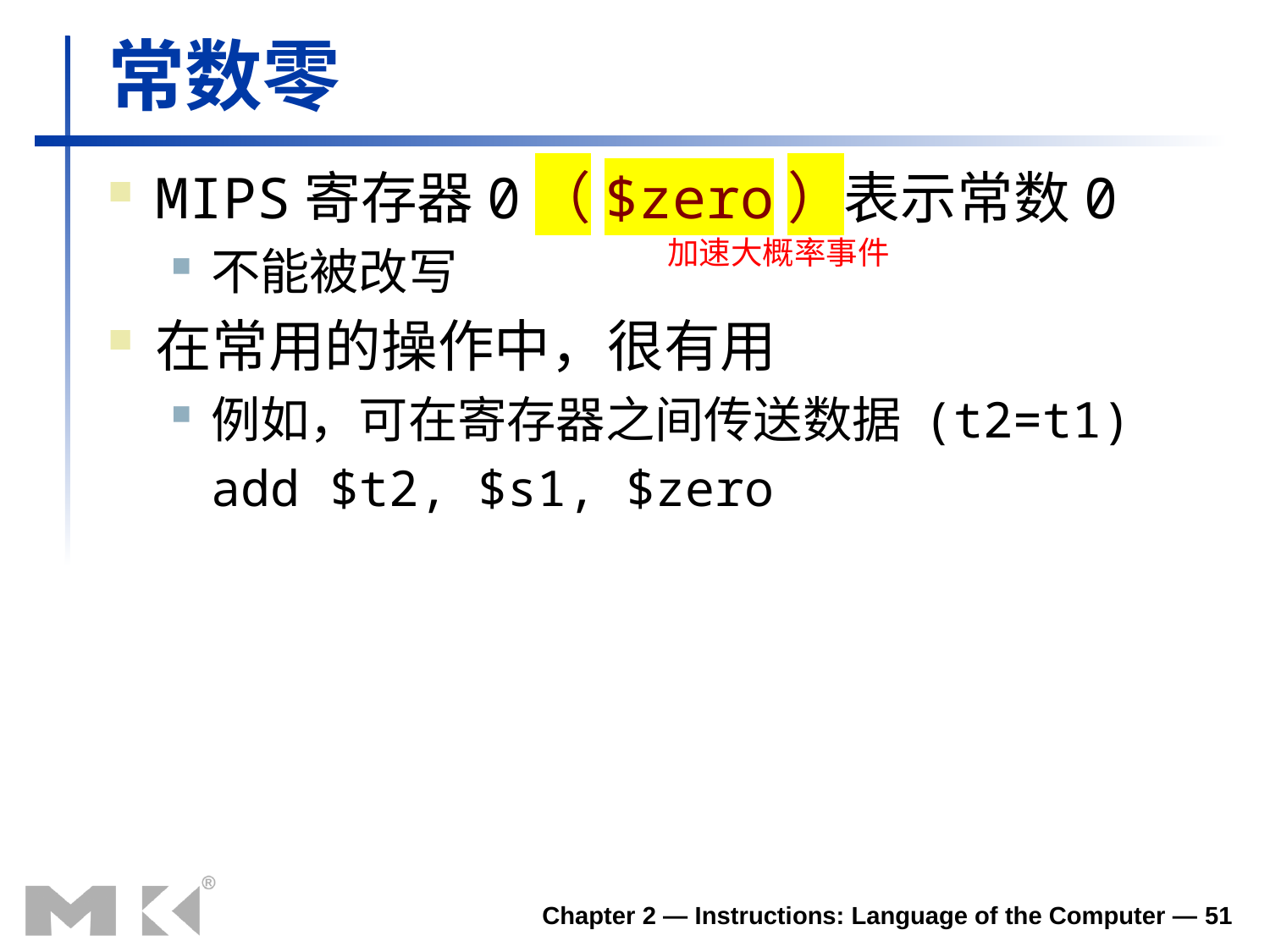

# 常数零
MIPS寄存器0（$zero）表示常数0
不能被改写
在常用的操作中，很有用
例如，可在寄存器之间传送数据 (t2=t1)
	add $t2, $s1, $zero
加速大概率事件
Chapter 2 — Instructions: Language of the Computer — 51